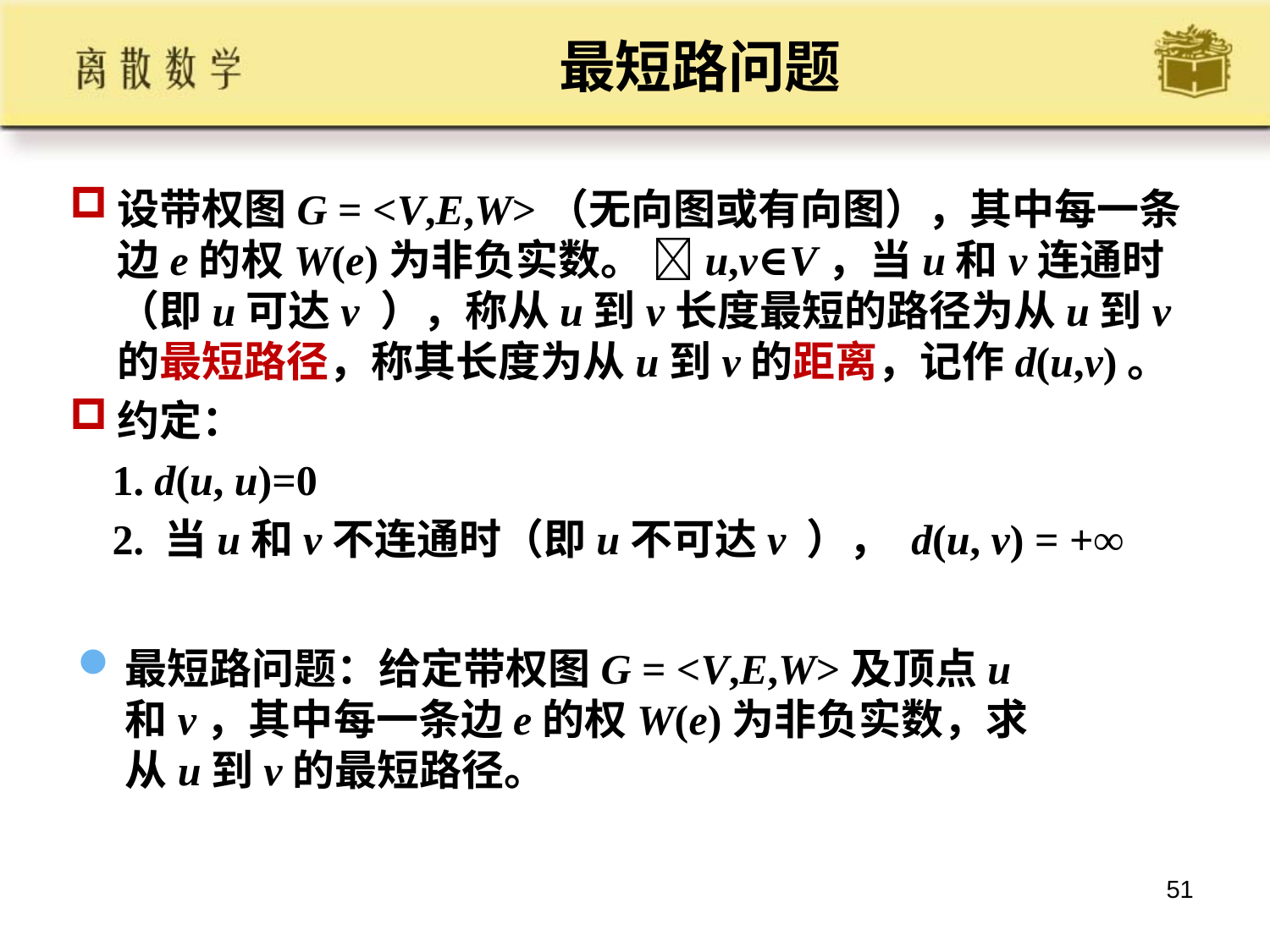

# 最短路问题
设带权图G = <V,E,W>（无向图或有向图），其中每一条边e的权W(e)为非负实数。 ∀u,v∈V，当u和v连通时（即u可达v ），称从u到v长度最短的路径为从u到v的最短路径，称其长度为从u到v的距离，记作d(u,v)。
约定：
    1. d(u, u)=0
    2. 当u和v不连通时（即u不可达v ）， d(u, v) = +∞
最短路问题：给定带权图G = <V,E,W>及顶点u和v，其中每一条边e的权W(e)为非负实数，求从u到v的最短路径。

51